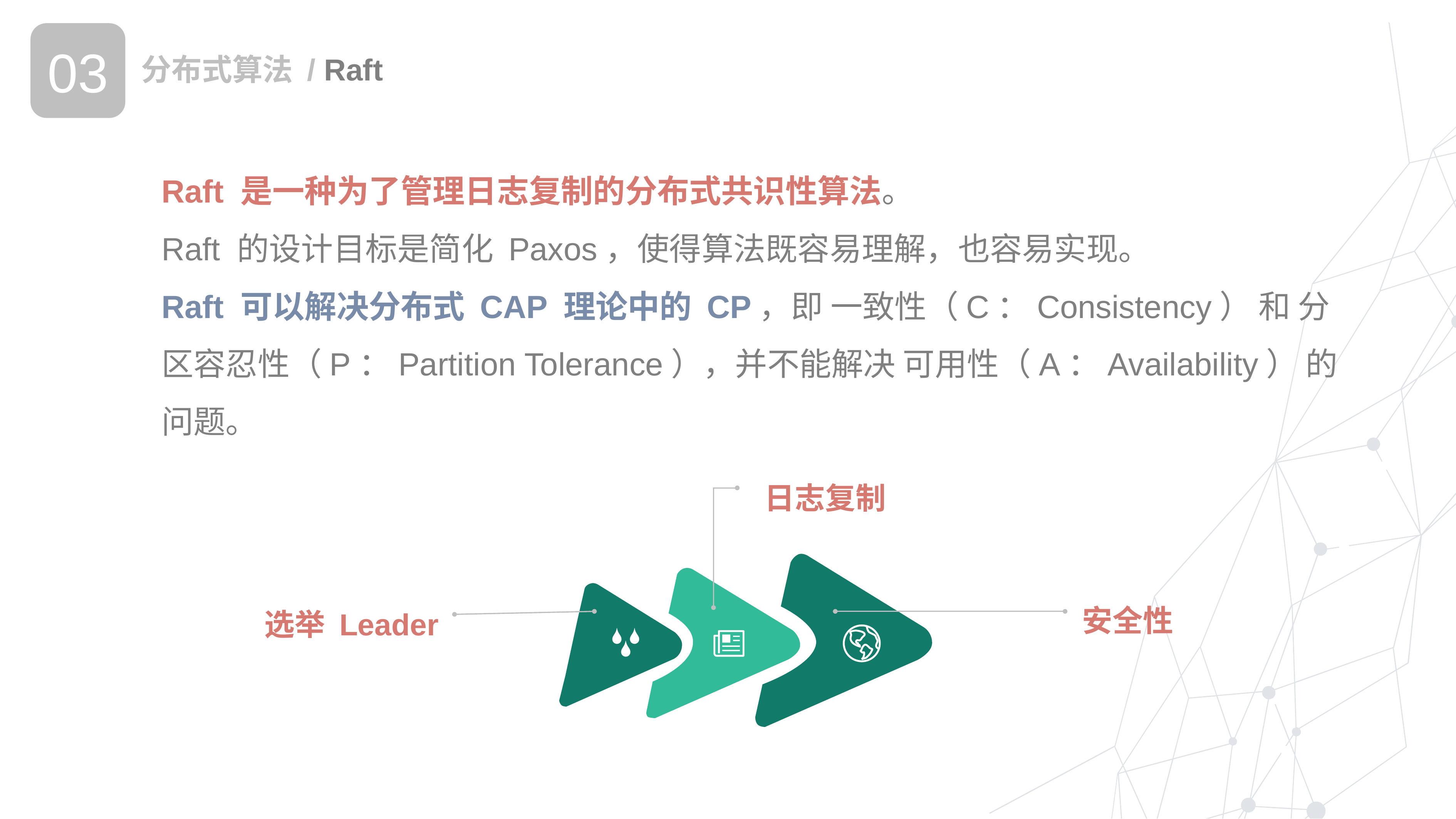

03
分布式算法 / Raft

Raft 是一种为了管理日志复制的分布式共识性算法。
Raft 的设计目标是简化 Paxos，使得算法既容易理解，也容易实现。
Raft 可以解决分布式 CAP 理论中的 CP，即 一致性（C：Consistency） 和 分区容忍性（P：Partition Tolerance），并不能解决 可用性（A：Availability） 的问题。
日志复制

安全性
选举 Leader